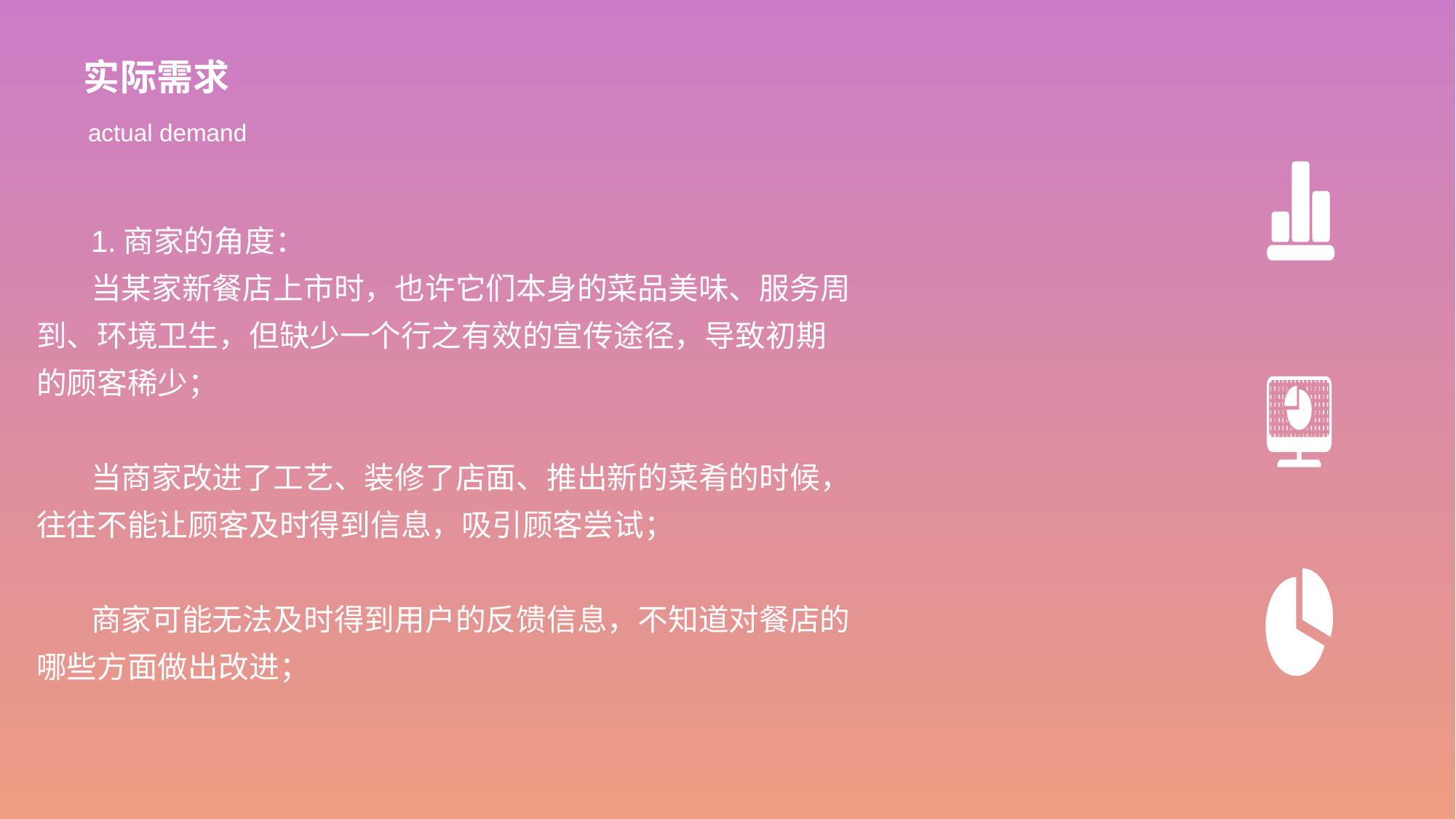

实际需求
actual demand
1.商家的角度：
当某家新餐店上市时，也许它们本身的菜品美味、服务周到、环境卫生，但缺少一个行之有效的宣传途径，导致初期的顾客稀少；

当商家改进了工艺、装修了店面、推出新的菜肴的时候，往往不能让顾客及时得到信息，吸引顾客尝试；

商家可能无法及时得到用户的反馈信息，不知道对餐店的哪些方面做出改进；

#